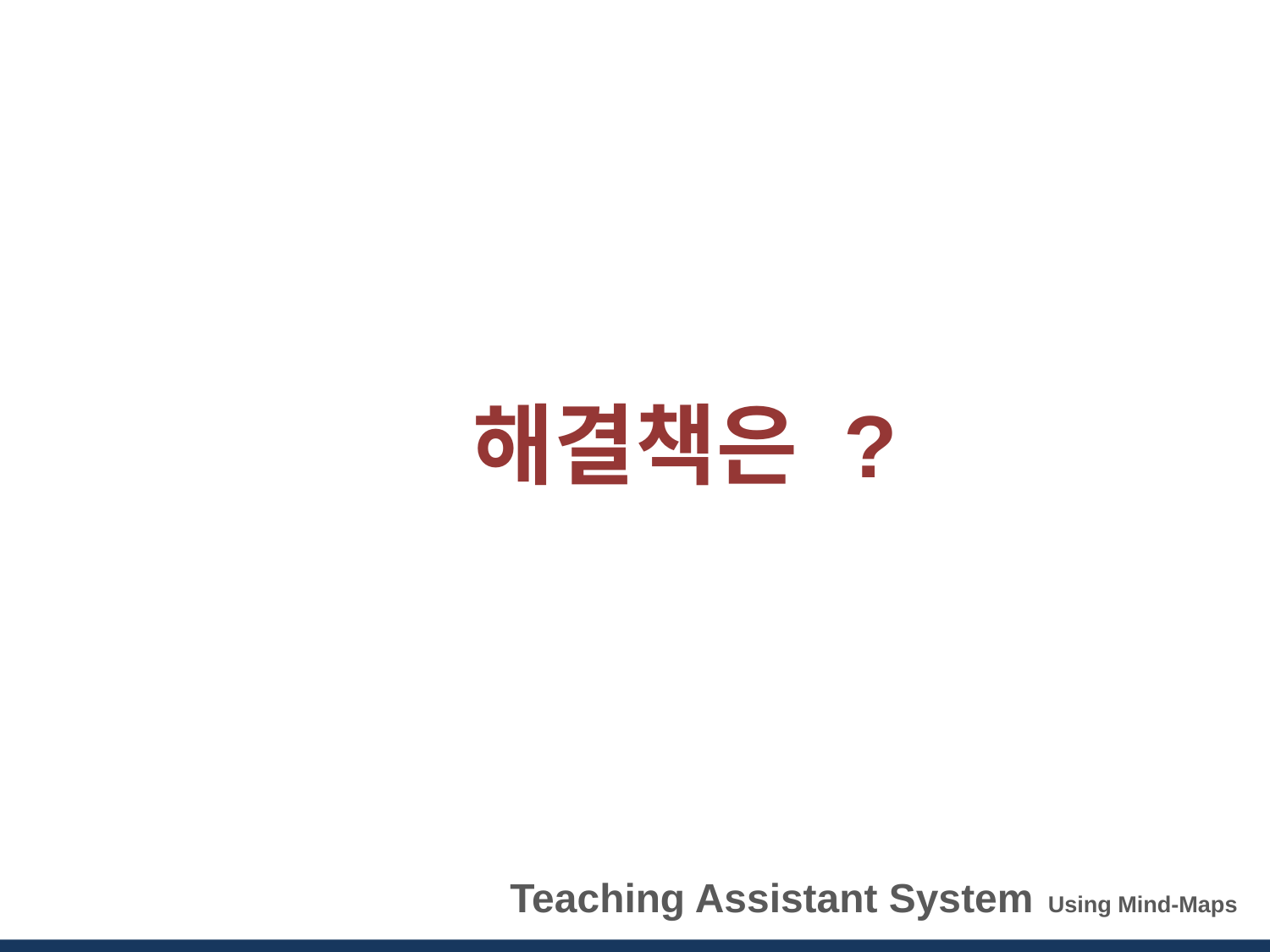

해결책은 ?
          Teaching Assistant System Using Mind-Maps